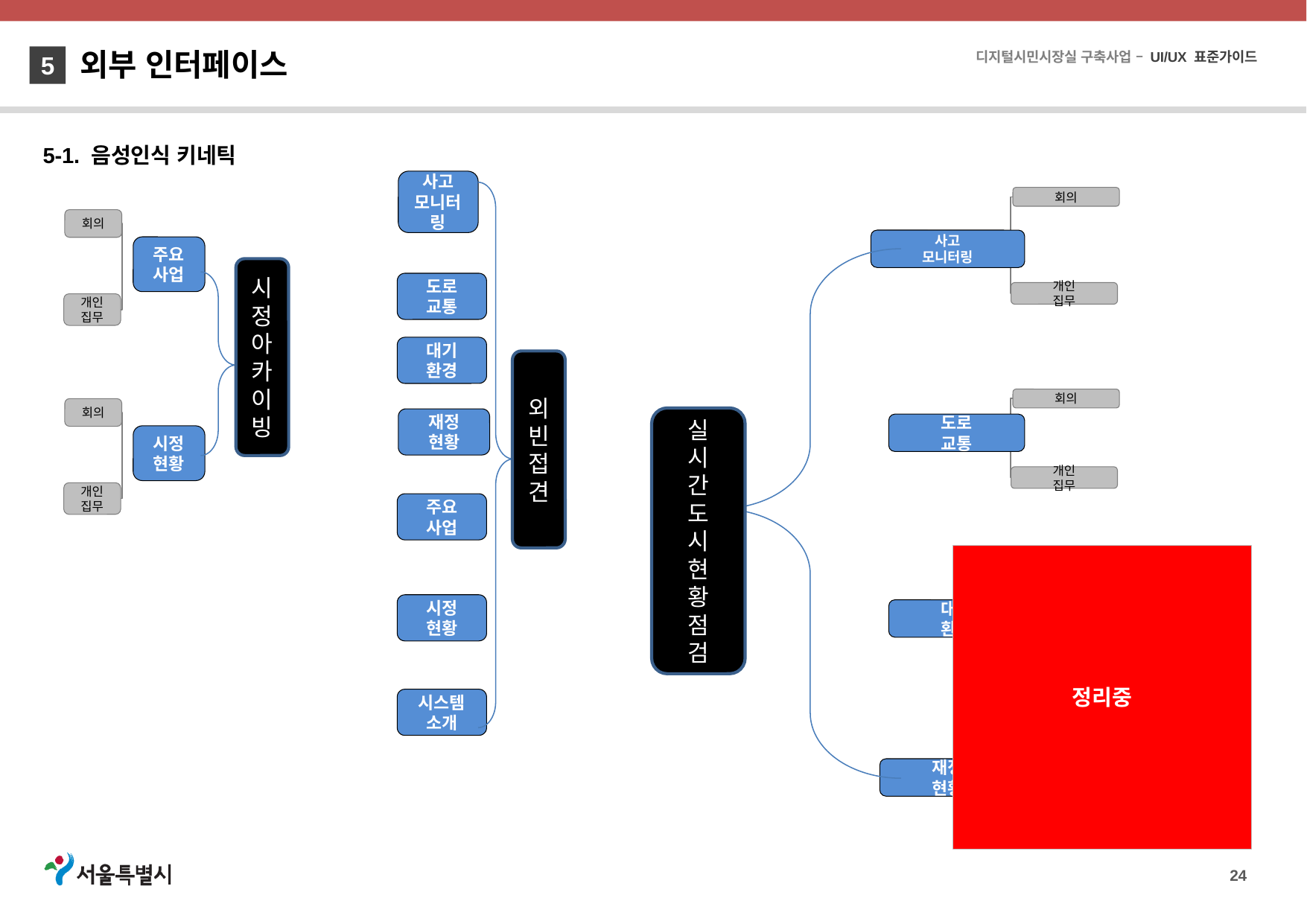

외부 인터페이스
5
5-1. 음성인식 키네틱
사고
모니터링

회의
사고
모니터링

개인
집무
회의
실
시
간
도
시
현
황
점
검
도로
교통
개인
집무
회의
대기
환경
개인
집무
회의
재정
현황
개인
집무
회의
주요
사업
시정아카이빙

개인
집무
회의
시정
현황
개인
집무
도로
교통
대기
환경
외빈접견
재정
현황
주요
사업
정리중
시정
현황
시스템소개